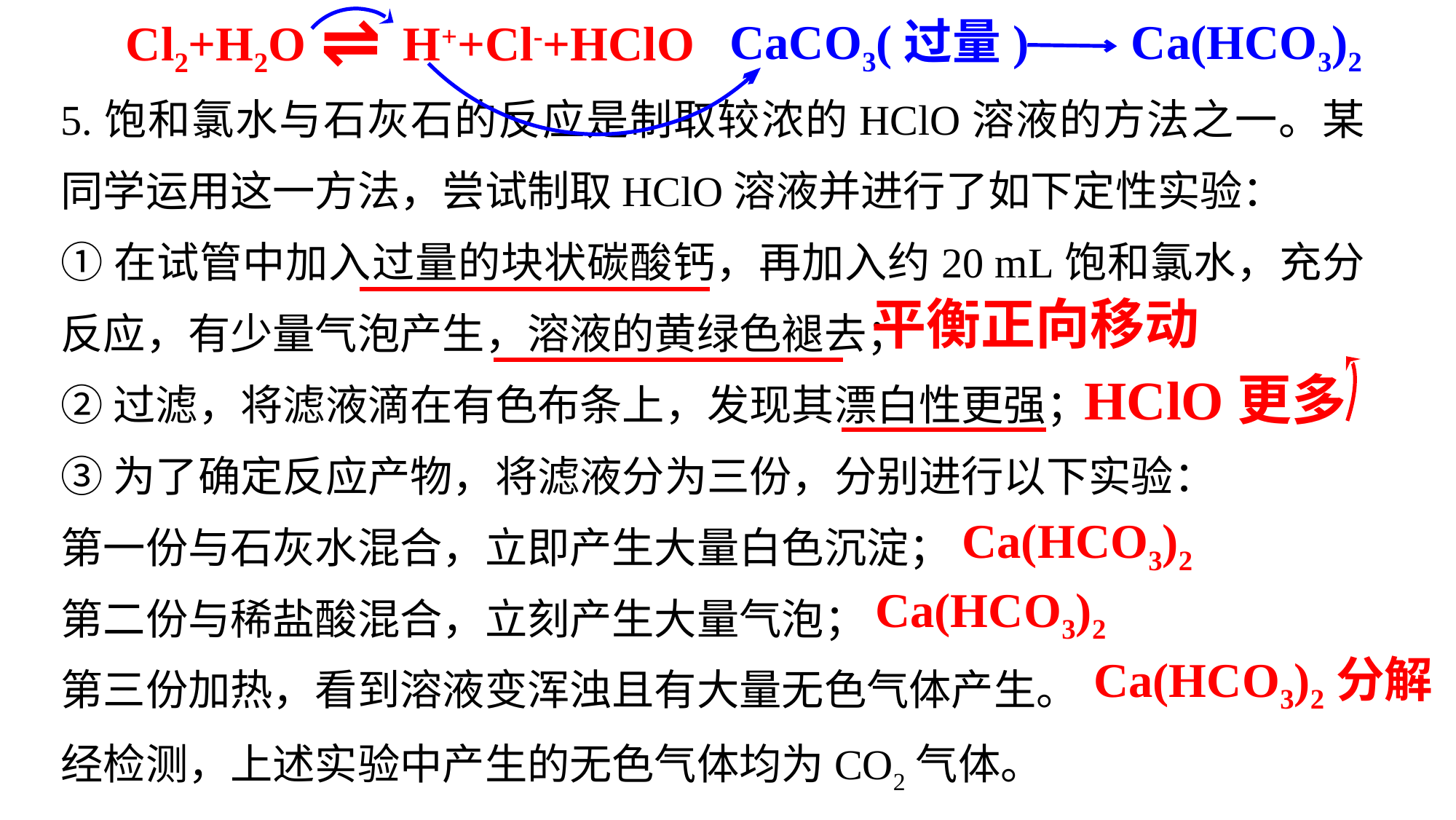

⇌
Cl2+H2O        H++Cl-+HClO
CaCO3(过量)
Ca(HCO3)2

5.饱和氯水与石灰石的反应是制取较浓的HClO溶液的方法之一。某同学运用这一方法，尝试制取HClO溶液并进行了如下定性实验：
①在试管中加入过量的块状碳酸钙，再加入约20 mL饱和氯水，充分反应，有少量气泡产生，溶液的黄绿色褪去；
②过滤，将滤液滴在有色布条上，发现其漂白性更强；
③为了确定反应产物，将滤液分为三份，分别进行以下实验：
第一份与石灰水混合，立即产生大量白色沉淀；
第二份与稀盐酸混合，立刻产生大量气泡；
第三份加热，看到溶液变浑浊且有大量无色气体产生。
经检测，上述实验中产生的无色气体均为CO2气体。
平衡正向移动

HClO更多
Ca(HCO3)2
Ca(HCO3)2
Ca(HCO3)2分解